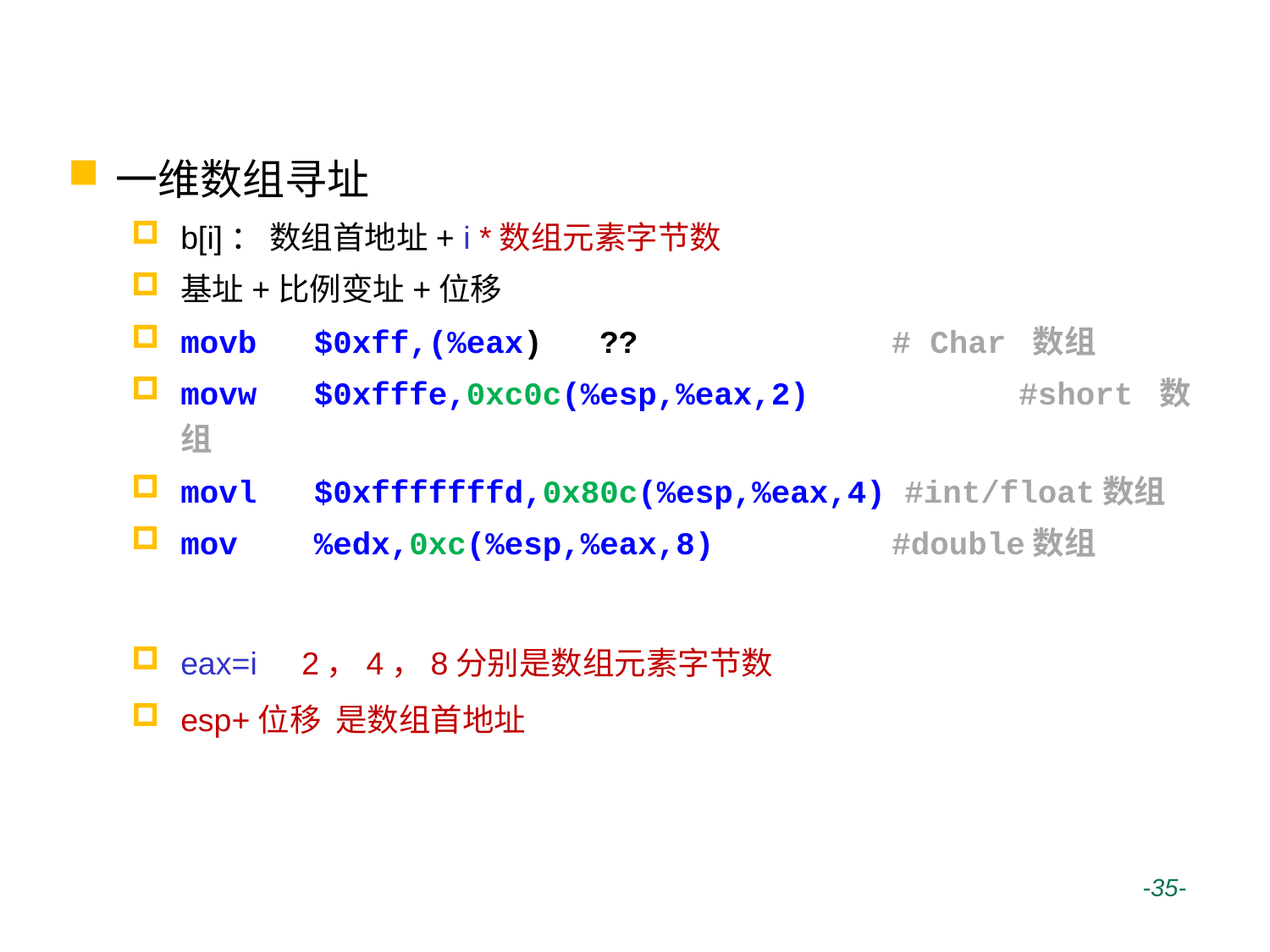

# 一维数组变量寻址方式
一维数组寻址
b[i]： 数组首地址+ i *数组元素字节数
基址+比例变址+位移
movb   $0xff,(%eax)   ?? 		    # Char 数组
movw   $0xfffe,0xc0c(%esp,%eax,2) 	    #short 数组
movl   $0xfffffffd,0x80c(%esp,%eax,4) #int/float数组
mov    %edx,0xc(%esp,%eax,8) 	    #double数组

eax=i     2，4，8分别是数组元素字节数
esp+位移  是数组首地址

 -35-